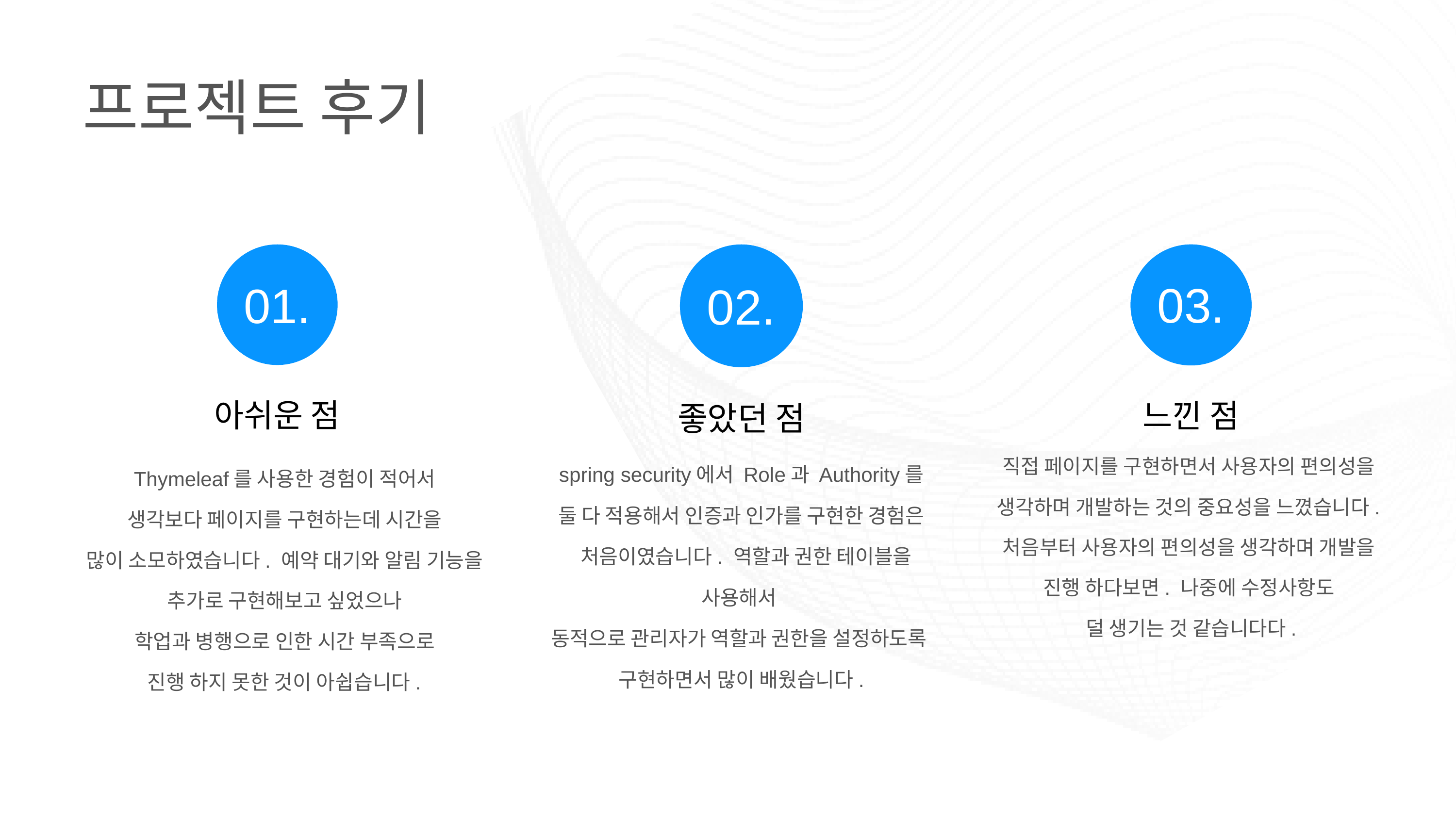

프로젝트 후기

03.
01.
02.
아쉬운 점
느낀 점
좋았던 점
직접 페이지를 구현하면서 사용자의 편의성을
생각하며 개발하는 것의 중요성을 느꼈습니다.
처음부터 사용자의 편의성을 생각하며 개발을
진행 하다보면. 나중에 수정사항도
덜 생기는 것 같습니다다.
spring security에서 Role과 Authority를
둘 다 적용해서 인증과 인가를 구현한 경험은
 처음이였습니다. 역할과 권한 테이블을 사용해서
동적으로 관리자가 역할과 권한을 설정하도록
구현하면서 많이 배웠습니다.
Thymeleaf를 사용한 경험이 적어서
생각보다 페이지를 구현하는데 시간을
많이 소모하였습니다. 예약 대기와 알림 기능을
추가로 구현해보고 싶었으나
학업과 병행으로 인한 시간 부족으로
진행 하지 못한 것이 아쉽습니다.